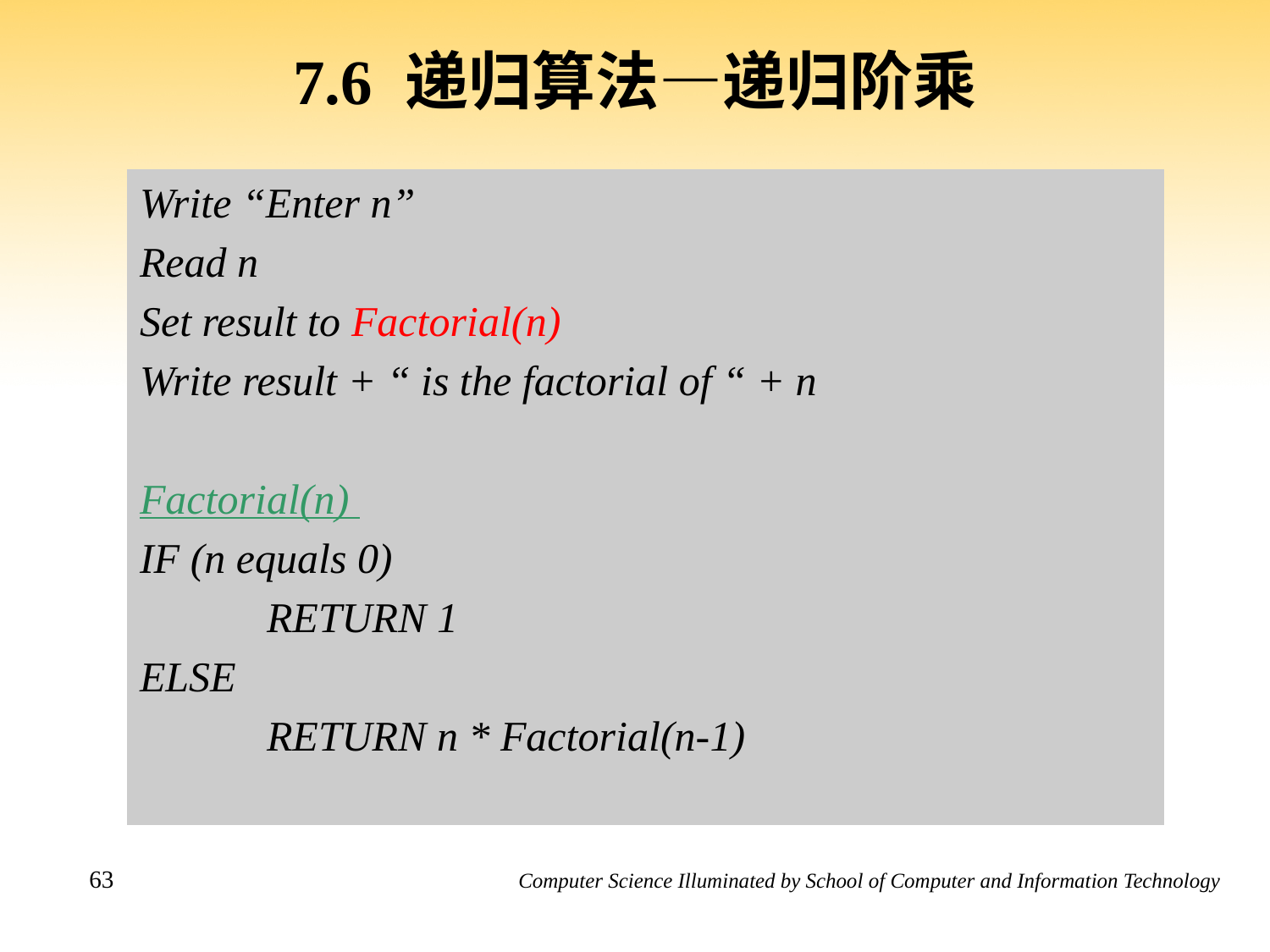

7.6 递归算法—递归阶乘
Write “Enter n”
Read n
Set result to Factorial(n)
Write result + “ is the factorial of “ + n

Factorial(n)
IF (n equals 0)
	RETURN 1
ELSE
	RETURN n * Factorial(n-1)
63